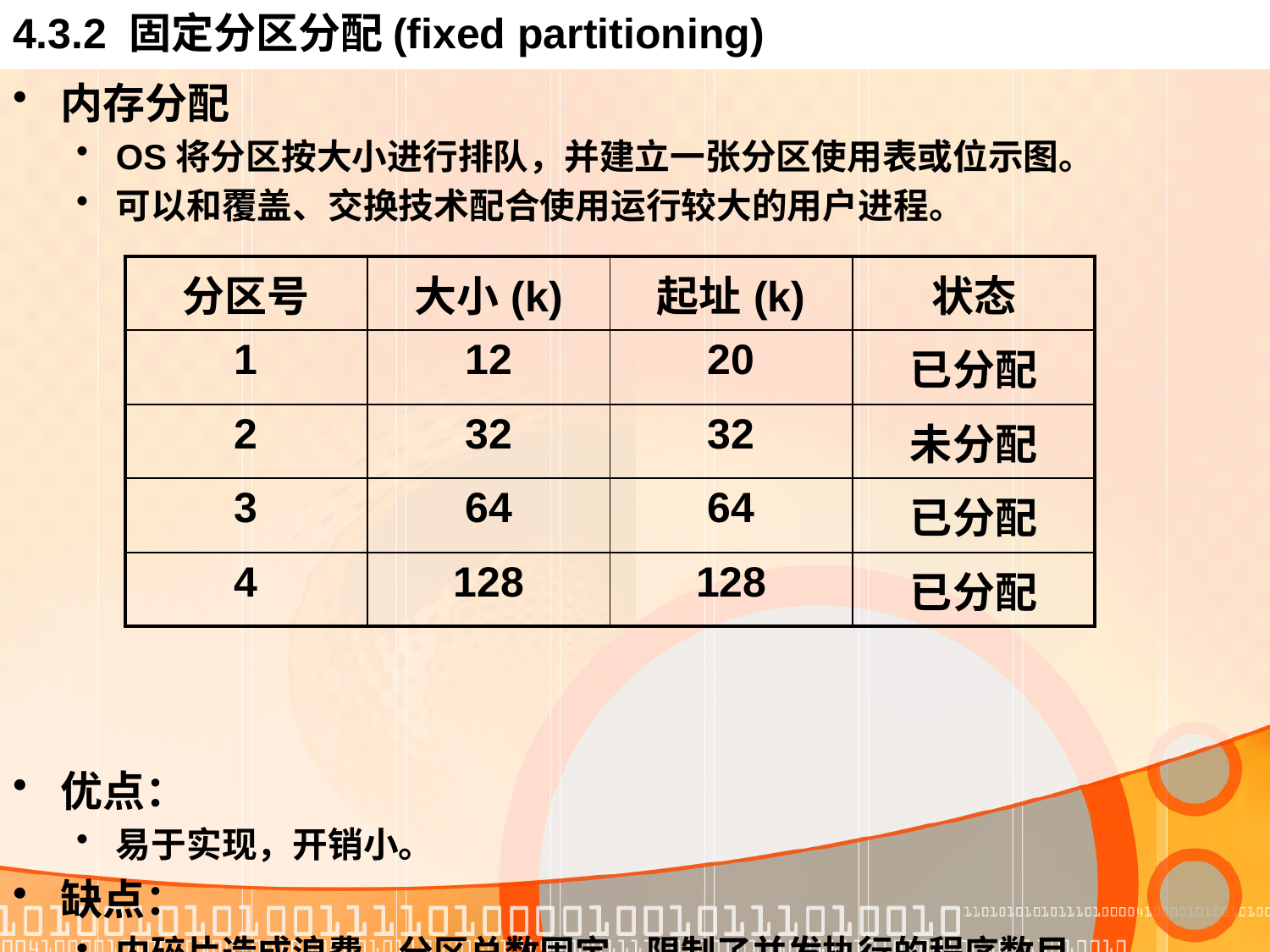

# 4.3.2 固定分区分配(fixed partitioning)
内存分配
OS将分区按大小进行排队，并建立一张分区使用表或位示图。
可以和覆盖、交换技术配合使用运行较大的用户进程。

优点：
易于实现，开销小。
缺点：
内碎片造成浪费，分区总数固定，限制了并发执行的程序数目。
| 分区号 | 大小(k) | 起址(k) | 状态 |
| --- | --- | --- | --- |
| 1 | 12 | 20 | 已分配 |
| 2 | 32 | 32 | 未分配 |
| 3 | 64 | 64 | 已分配 |
| 4 | 128 | 128 | 已分配 |